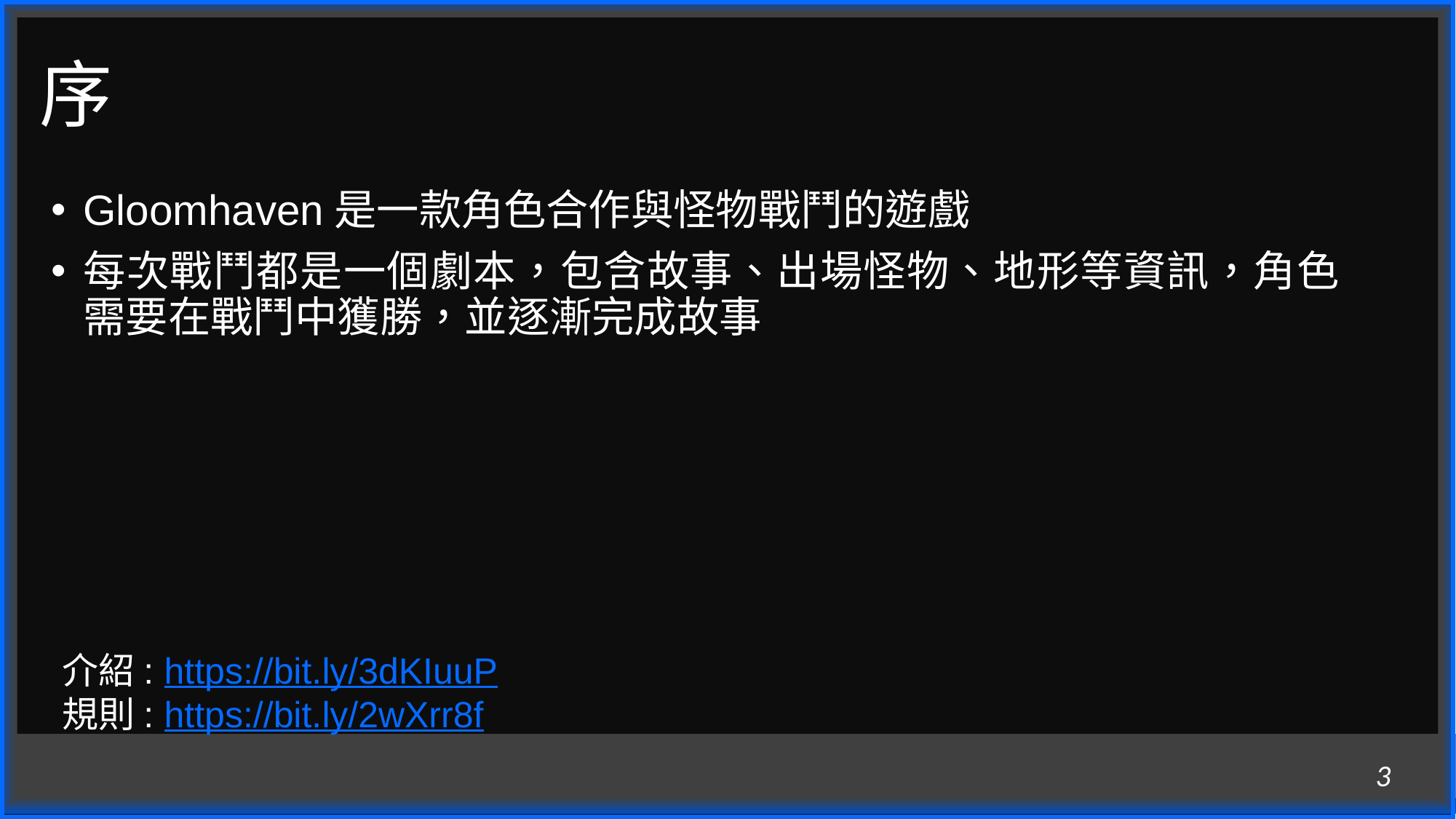

# 序
Gloomhaven是一款角色合作與怪物戰鬥的遊戲
每次戰鬥都是一個劇本，包含故事、出場怪物、地形等資訊，角色需要在戰鬥中獲勝，並逐漸完成故事
介紹: https://bit.ly/3dKIuuP
規則: https://bit.ly/2wXrr8f